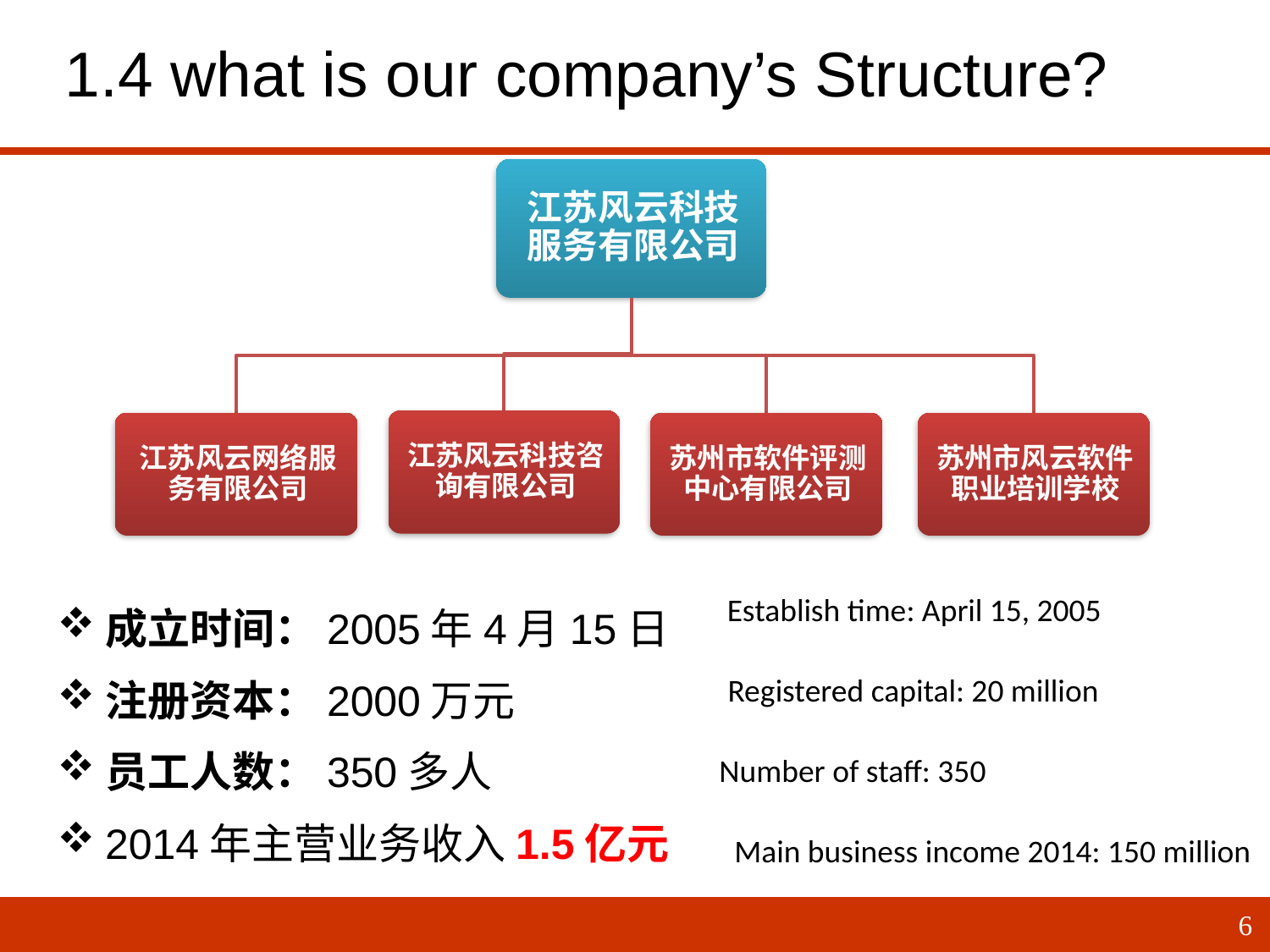

1.4 what is our company’s Structure?
江苏风云科技服务有限公司
江苏风云网络服务有限公司
江苏风云科技咨询有限公司
苏州市软件评测中心有限公司
苏州市风云软件职业培训学校
Establish time: April 15, 2005
成立时间：2005年4月15日
注册资本：2000万元
员工人数：350多人
2014年主营业务收入1.5亿元
Registered capital: 20 million
Number of staff: 350
Main business income 2014: 150 million
6